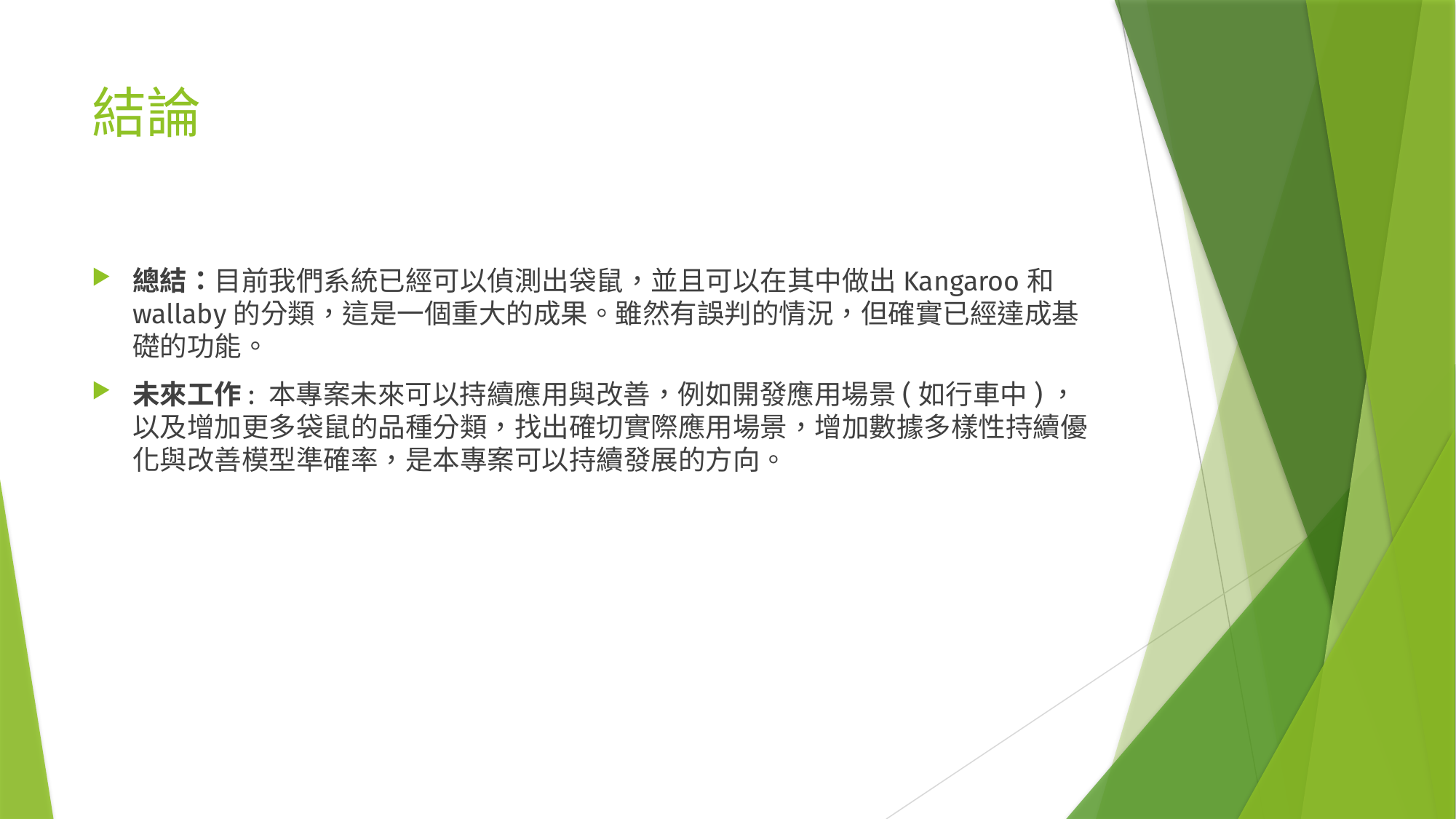

# 結論
總結：目前我們系統已經可以偵測出袋鼠，並且可以在其中做出Kangaroo和wallaby的分類，這是一個重大的成果。雖然有誤判的情況，但確實已經達成基礎的功能。
未來工作: 本專案未來可以持續應用與改善，例如開發應用場景(如行車中)，以及增加更多袋鼠的品種分類，找出確切實際應用場景，增加數據多樣性持續優化與改善模型準確率，是本專案可以持續發展的方向。